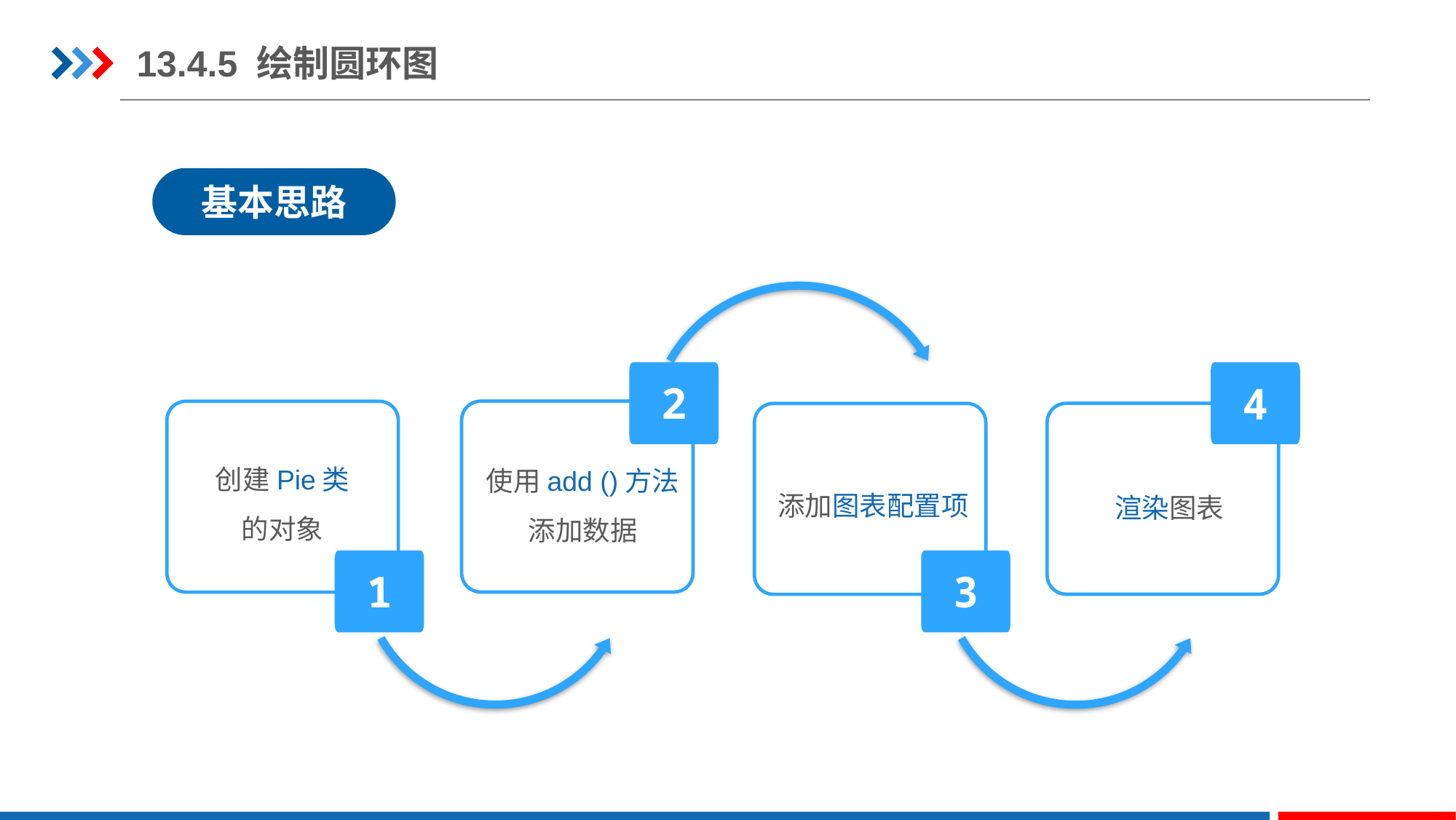

13.4.5 绘制圆环图
基本思路

2
4

创建Pie类
的对象
使用add ()方法添加数据
添加图表配置项
渲染图表

1
3